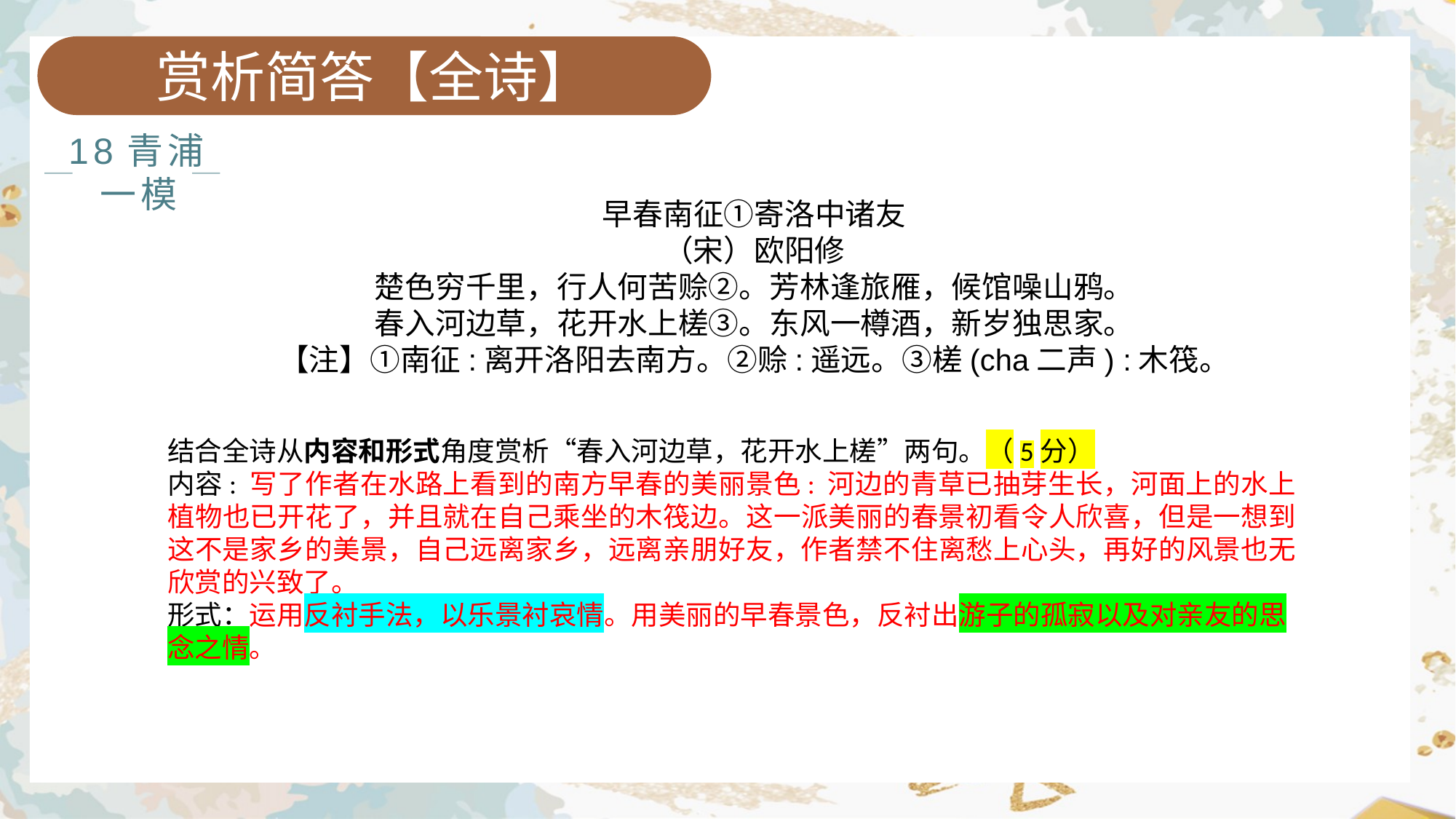

赏析简答【全诗】
18青浦一模

早春南征①寄洛中诸友
（宋）欧阳修
楚色穷千里，行人何苦赊②。芳林逢旅雁，候馆噪山鸦。
春入河边草，花开水上槎③。东风一樽酒，新岁独思家。
【注】①南征:离开洛阳去南方。②赊:遥远。③槎(cha二声) :木筏。

结合全诗从内容和形式角度赏析“春入河边草，花开水上槎”两句。（5分）
内容: 写了作者在水路上看到的南方早春的美丽景色: 河边的青草已抽芽生长，河面上的水上植物也已开花了，并且就在自己乘坐的木筏边。这一派美丽的春景初看令人欣喜，但是一想到这不是家乡的美景，自己远离家乡，远离亲朋好友，作者禁不住离愁上心头，再好的风景也无欣赏的兴致了。
形式：运用反衬手法，以乐景衬哀情。用美丽的早春景色，反衬出游子的孤寂以及对亲友的思念之情。